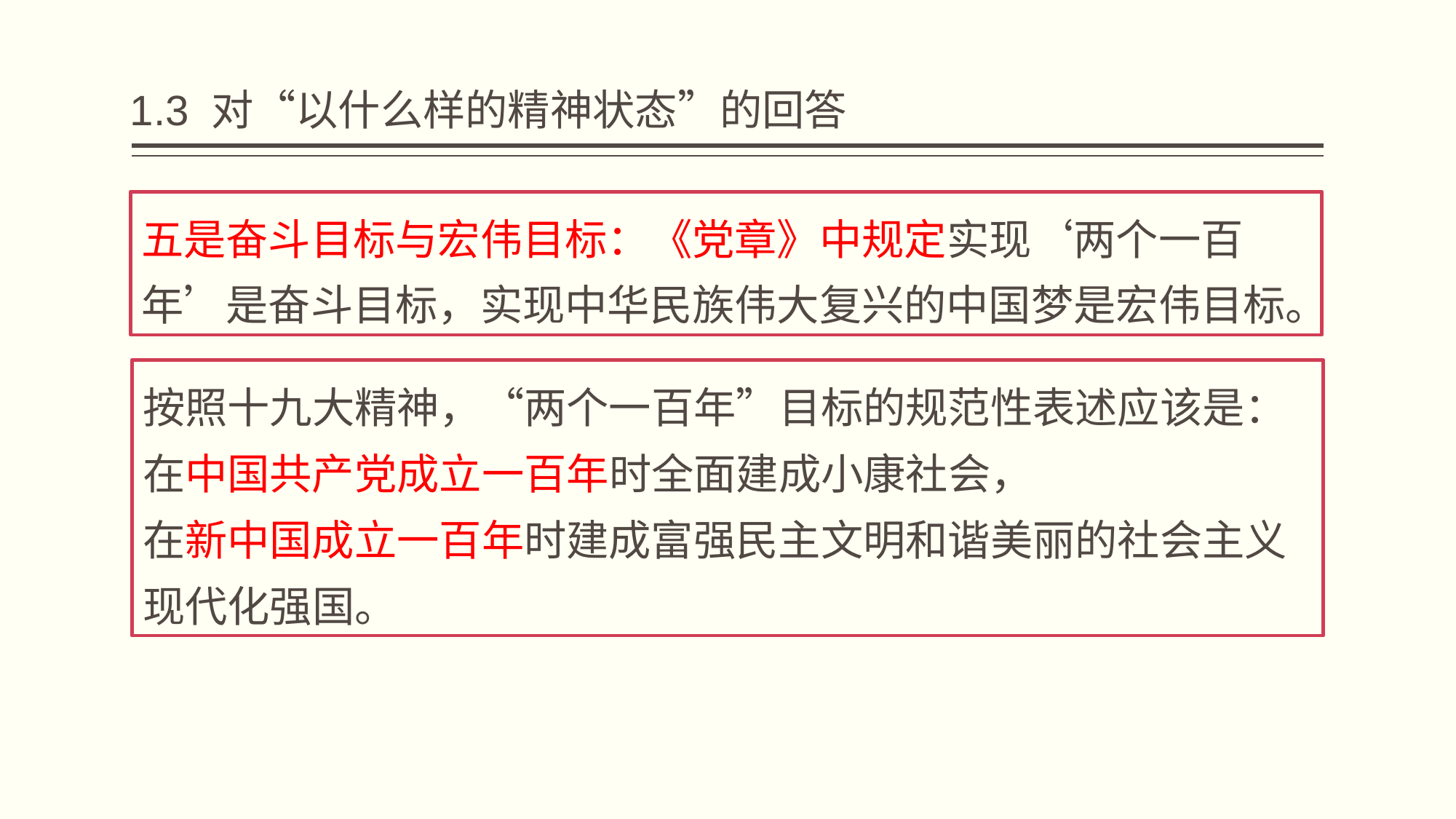

# 1.3 对“以什么样的精神状态”的回答
五是奋斗目标与宏伟目标：《党章》中规定实现‘两个一百年’是奋斗目标，实现中华民族伟大复兴的中国梦是宏伟目标。
按照十九大精神，“两个一百年”目标的规范性表述应该是：在中国共产党成立一百年时全面建成小康社会，
在新中国成立一百年时建成富强民主文明和谐美丽的社会主义现代化强国。